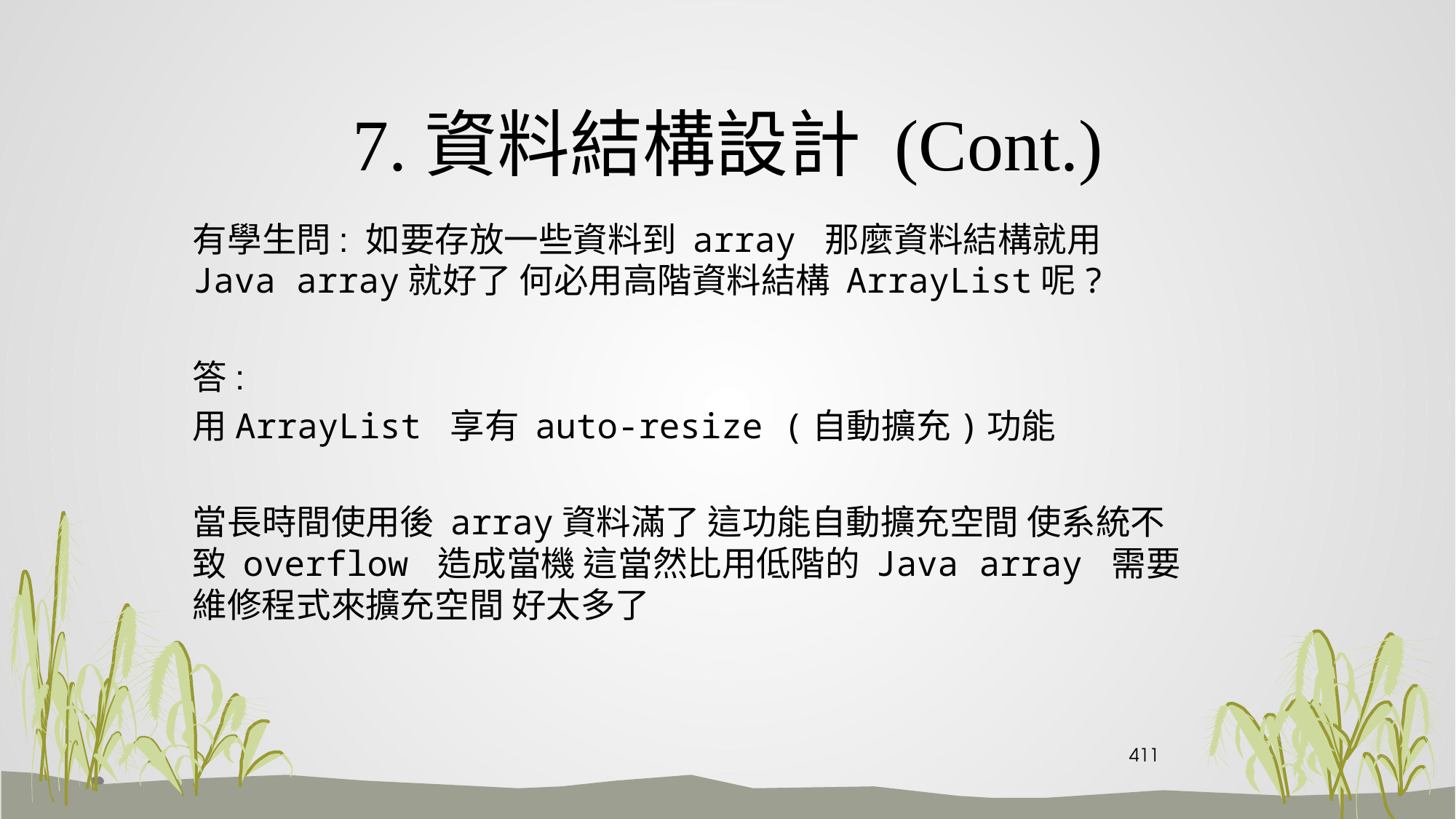

# 7.資料結構設計 (Cont.)
有學生問: 如要存放一些資料到 array 那麼資料結構就用Java array就好了 何必用高階資料結構 ArrayList呢?

答:
用ArrayList 享有 auto-resize (自動擴充)功能

當長時間使用後 array資料滿了 這功能自動擴充空間 使系統不致 overflow 造成當機 這當然比用低階的 Java array 需要維修程式來擴充空間 好太多了
411